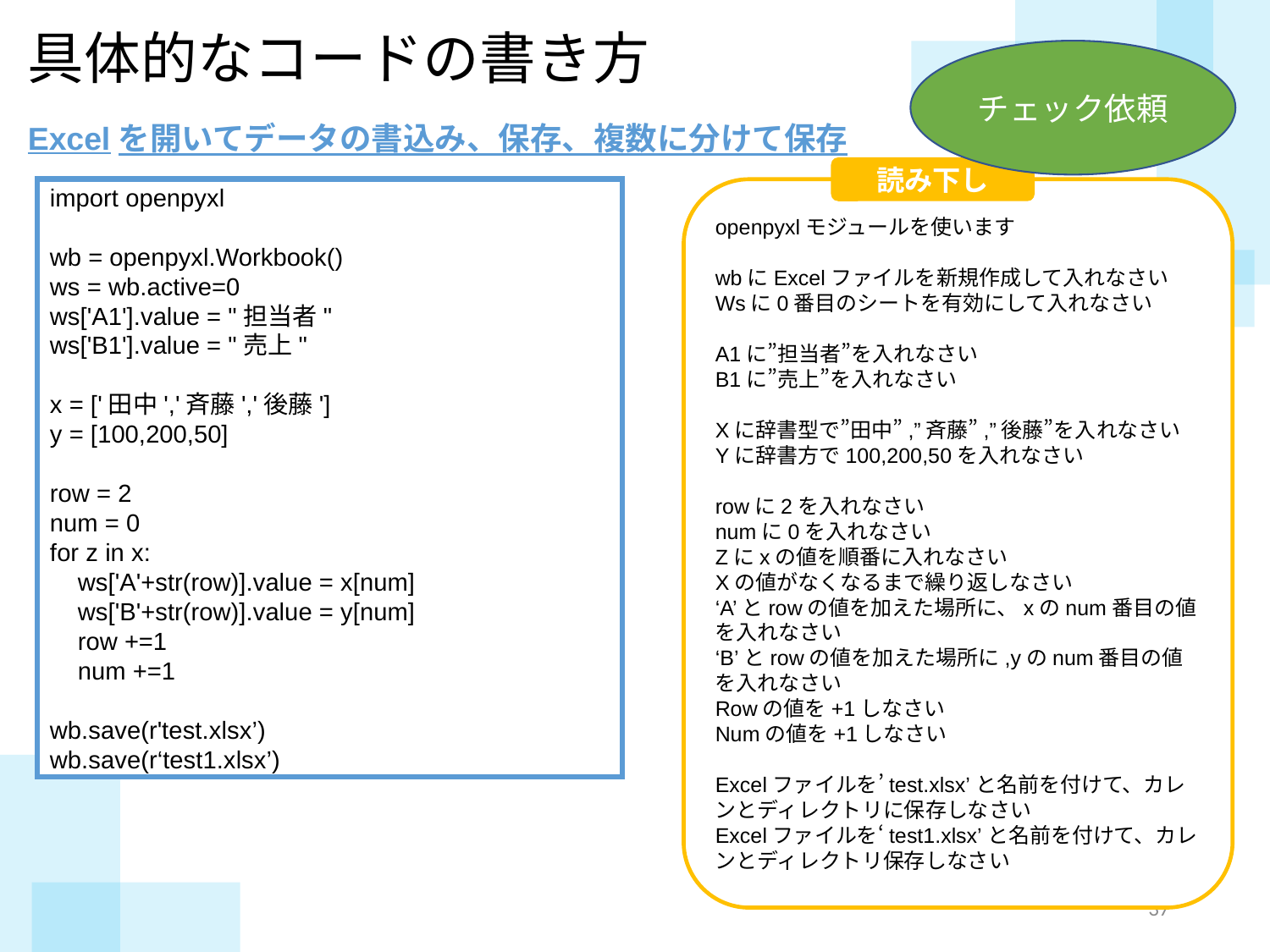

具体的なコードの書き方
チェック依頼
Excelを開いてデータの書込み、保存、複数に分けて保存
読み下し
openpyxlモジュールを使います

wbにExcelファイルを新規作成して入れなさい
Wsに0番目のシートを有効にして入れなさい

A1に”担当者”を入れなさい
B1に”売上”を入れなさい

Xに辞書型で”田中”,”斉藤”,”後藤”を入れなさい
Yに辞書方で100,200,50を入れなさい

rowに2を入れなさい
numに0を入れなさい
Zにxの値を順番に入れなさい
Xの値がなくなるまで繰り返しなさい
‘A’とrowの値を加えた場所に、xのnum番目の値を入れなさい
‘B’とrowの値を加えた場所に,yのnum番目の値を入れなさい
Rowの値を+1しなさい
Numの値を+1しなさい

Excelファイルを’test.xlsx’と名前を付けて、カレンとディレクトリに保存しなさい
Excelファイルを‘test1.xlsx’と名前を付けて、カレンとディレクトリ保存しなさい
import openpyxl

wb = openpyxl.Workbook()
ws = wb.active=0
ws['A1'].value = "担当者"
ws['B1'].value = "売上"

x = ['田中','斉藤','後藤']
y = [100,200,50]

row = 2
num = 0
for z in x:
    ws['A'+str(row)].value = x[num]
    ws['B'+str(row)].value = y[num]
    row +=1
    num +=1

wb.save(r'test.xlsx’)
wb.save(r‘test1.xlsx’)
37